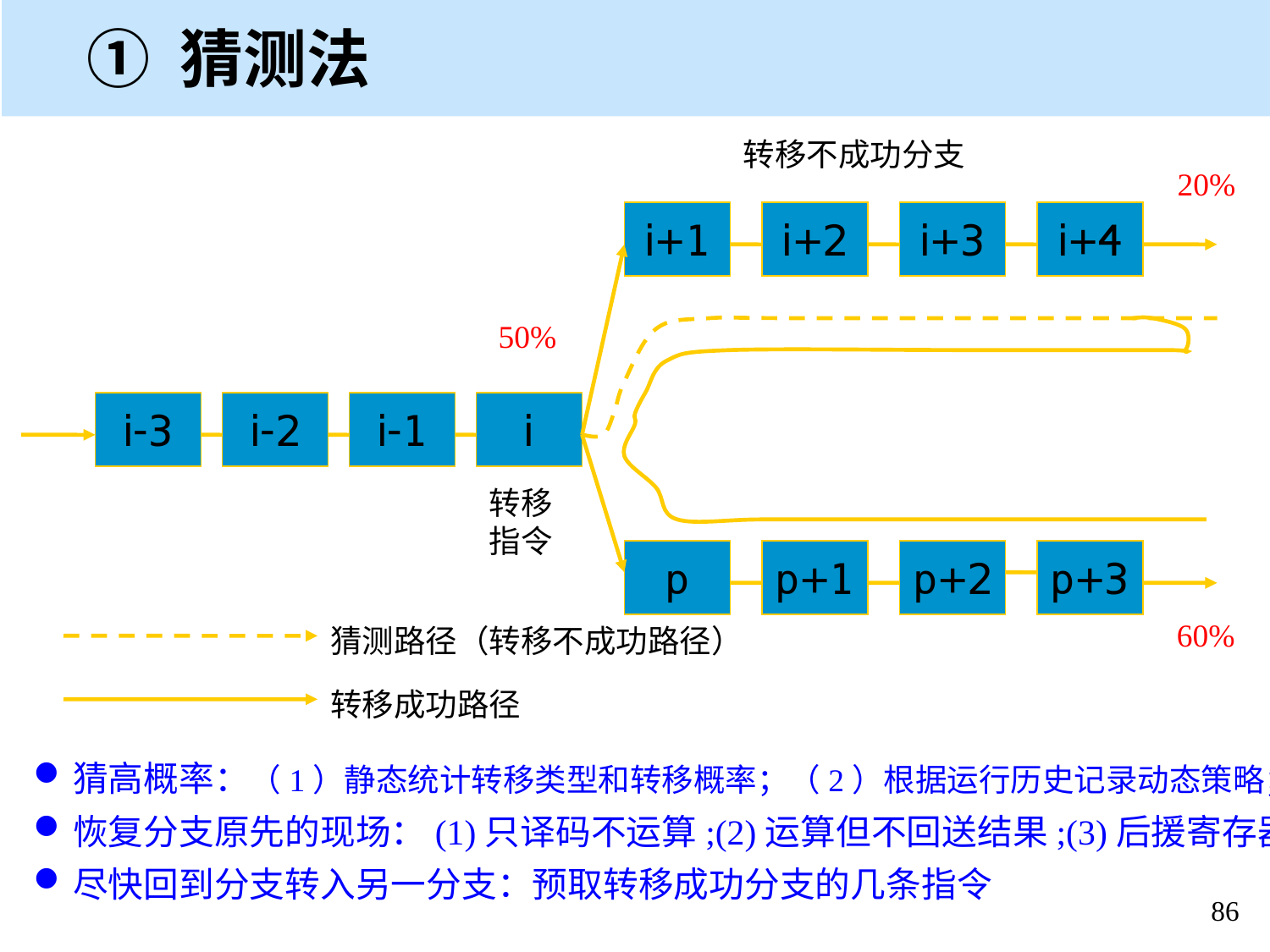

① 猜测法
转移不成功分支
i+1
i+2
i+3
i+4

i-3
i-2
i-1
i

转移
指令
p
p+1
p+2
p+3

猜测路径（转移不成功路径）

转移成功路径

20%
50%
60%
猜高概率：（1）静态统计转移类型和转移概率；（2）根据运行历史记录动态策略；
恢复分支原先的现场：(1)只译码不运算;(2)运算但不回送结果;(3)后援寄存器
尽快回到分支转入另一分支：预取转移成功分支的几条指令